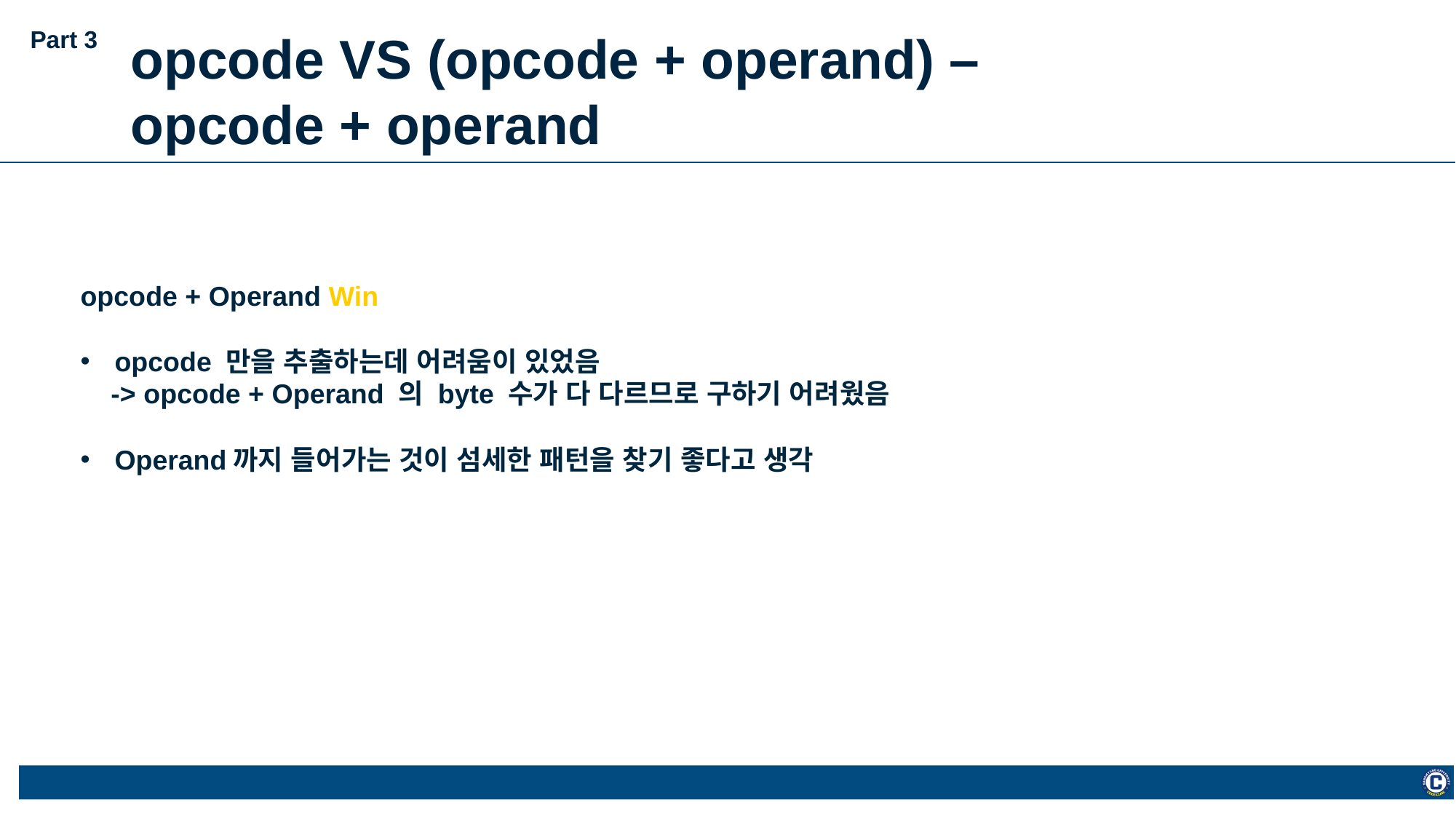

Part 3
opcode VS (opcode + operand) – opcode + operand
opcode + Operand Win

opcode 만을 추출하는데 어려움이 있었음
    -> opcode + Operand 의 byte 수가 다 다르므로 구하기 어려웠음

Operand까지 들어가는 것이 섬세한 패턴을 찾기 좋다고 생각